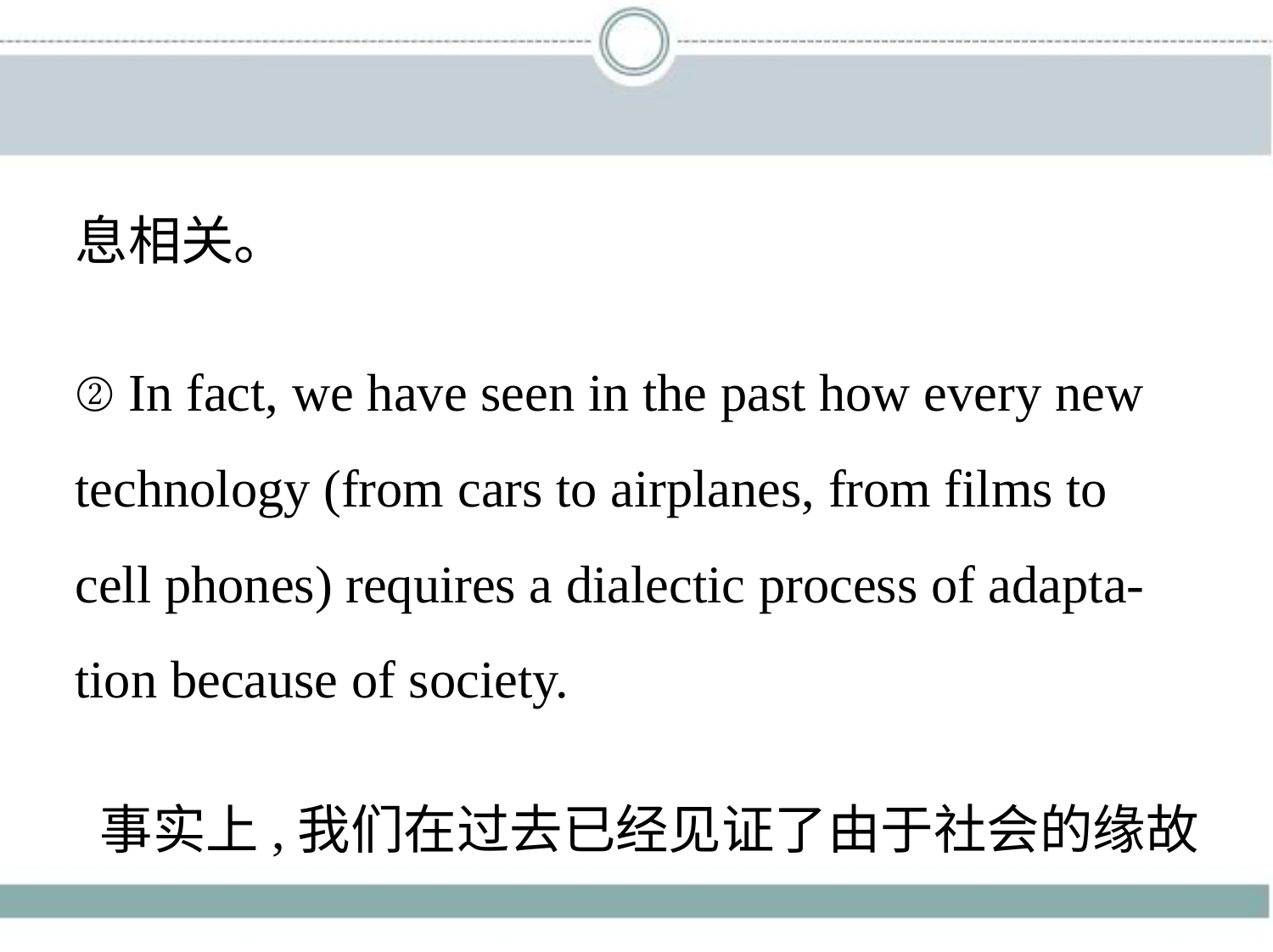

息相关。
② In fact, we have seen in the past how every new
technology (from cars to airplanes, from films to
cell phones) requires a dialectic process of adapta-
tion because of society.
 事实上,我们在过去已经见证了由于社会的缘故